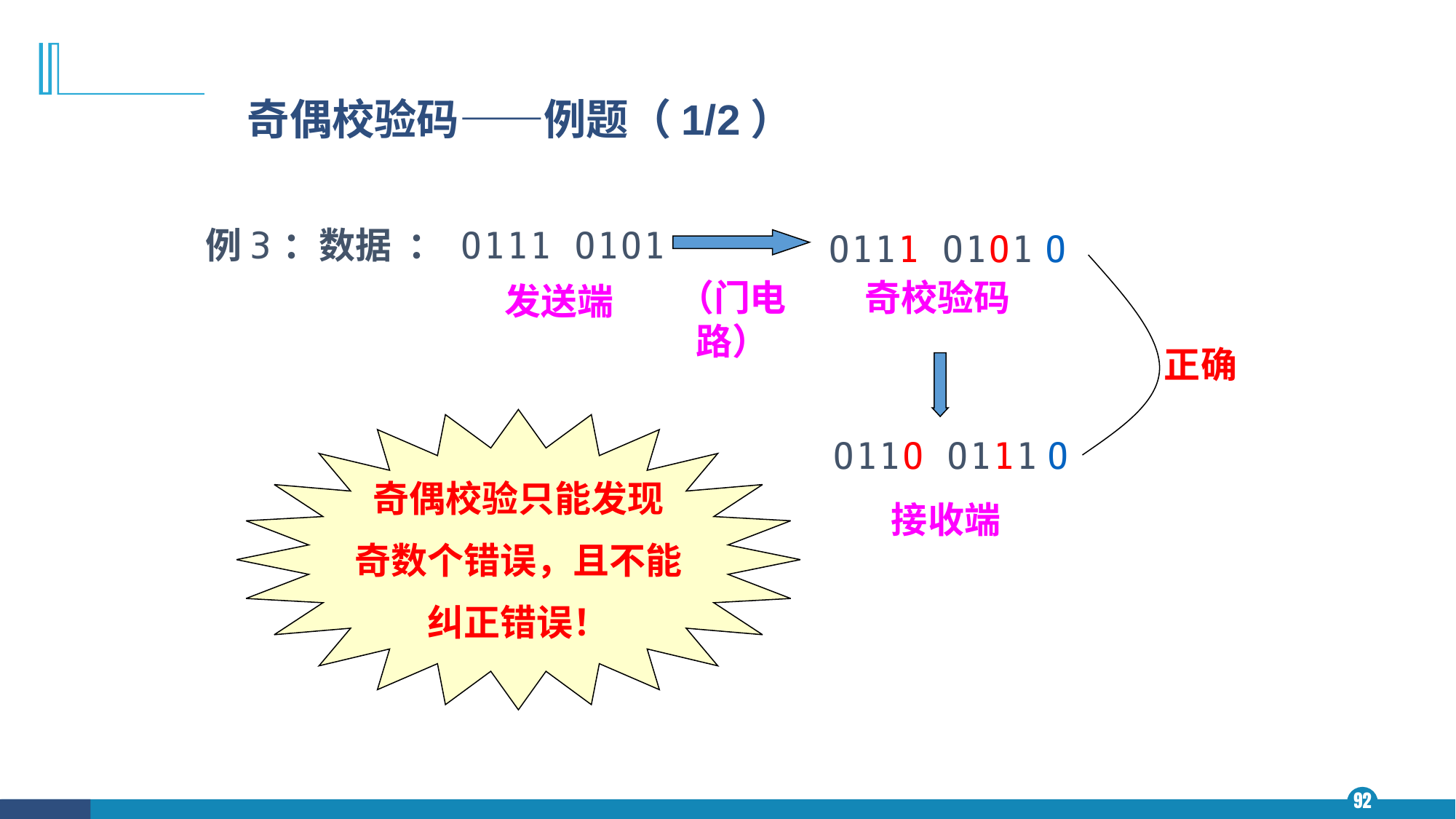

92
# 奇偶校验码——例题（1/2）
例3：数据  ： 0111  0101
0111  0101
0

（门电路）
奇校验码
发送端
正确

奇偶校验只能发现
奇数个错误，且不能
纠正错误！
0110  0111
0
接收端